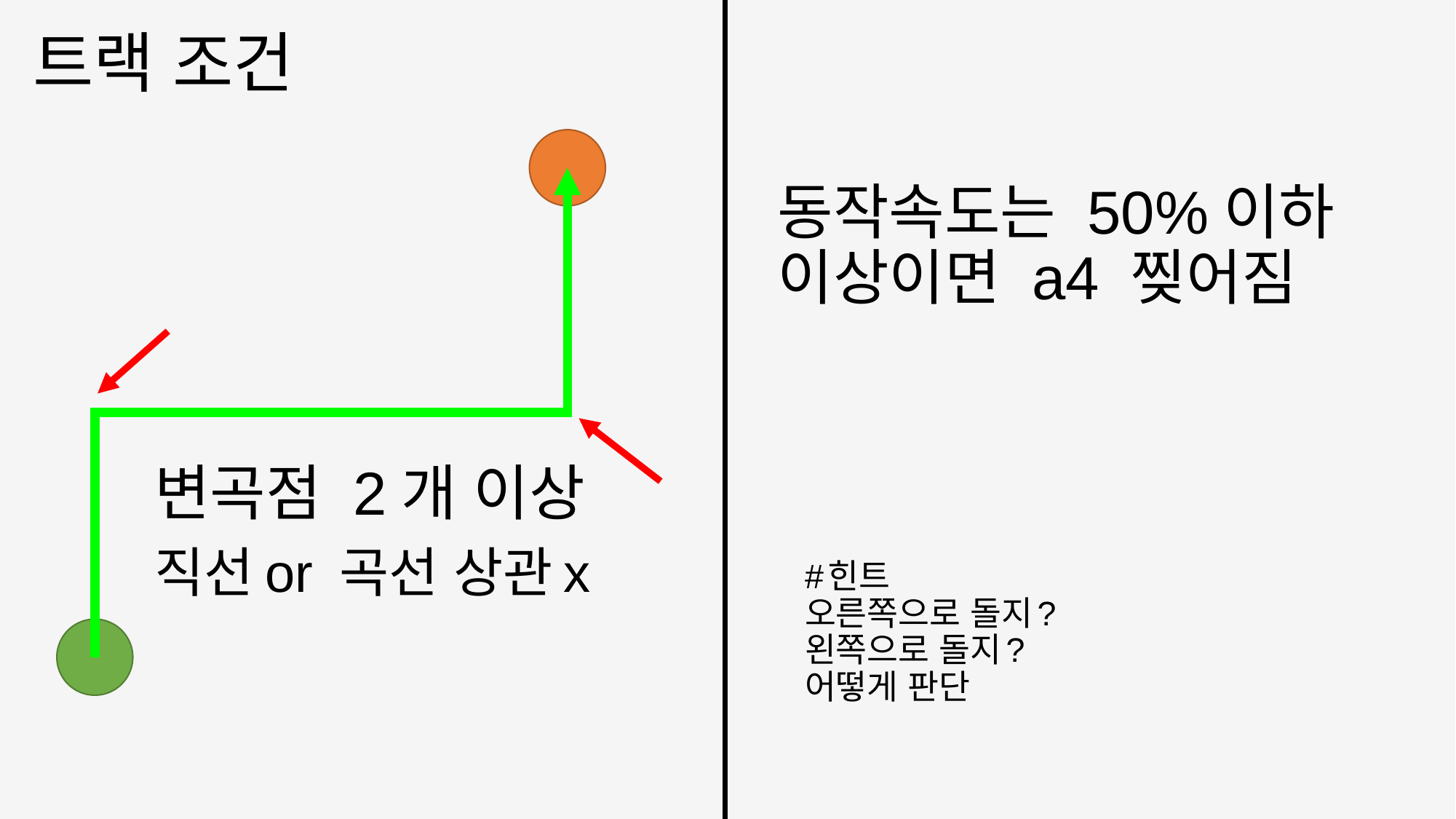

트랙 조건

동작속도는 50%이하
이상이면 a4 찢어짐
변곡점 2개 이상
직선or 곡선 상관x
# #힌트 오른쪽으로 돌지? 왼쪽으로 돌지? 어떻게 판단